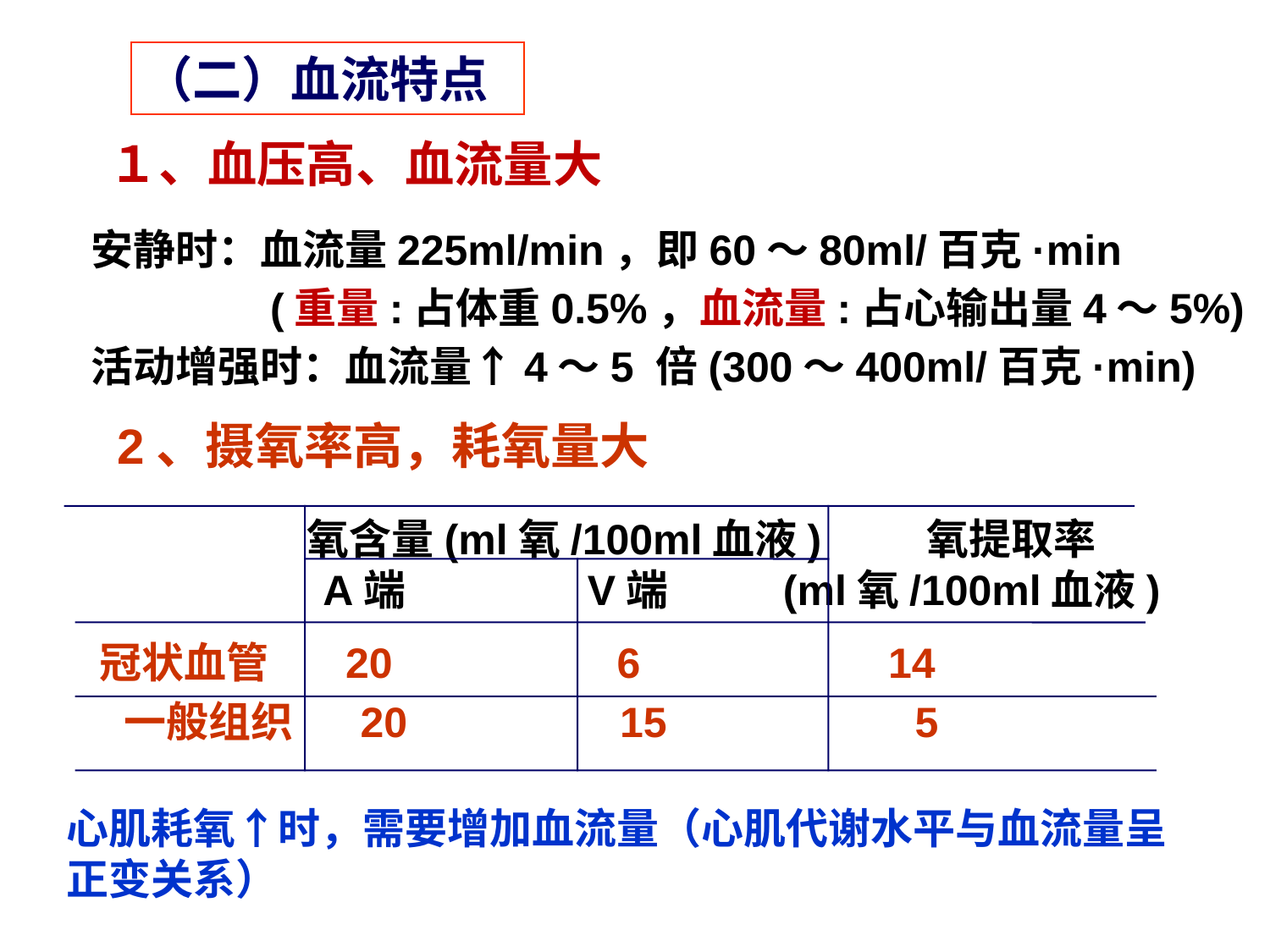

（二）血流特点
１、血压高、血流量大
安静时：血流量225ml/min，即60～80ml/百克·min
　　　　(重量:占体重0.5%，血流量:占心输出量4～5%)
活动增强时：血流量↑4～5 倍(300～400ml/百克·min)
2、摄氧率高，耗氧量大

 氧含量(ml氧/100ml血液)        氧提取率
   A端                  V端           (ml氧/100ml血液)

冠状血管       20                   6                     14
 一般组织      20                  15                     5

心肌耗氧↑时，需要增加血流量（心肌代谢水平与血流量呈正变关系）